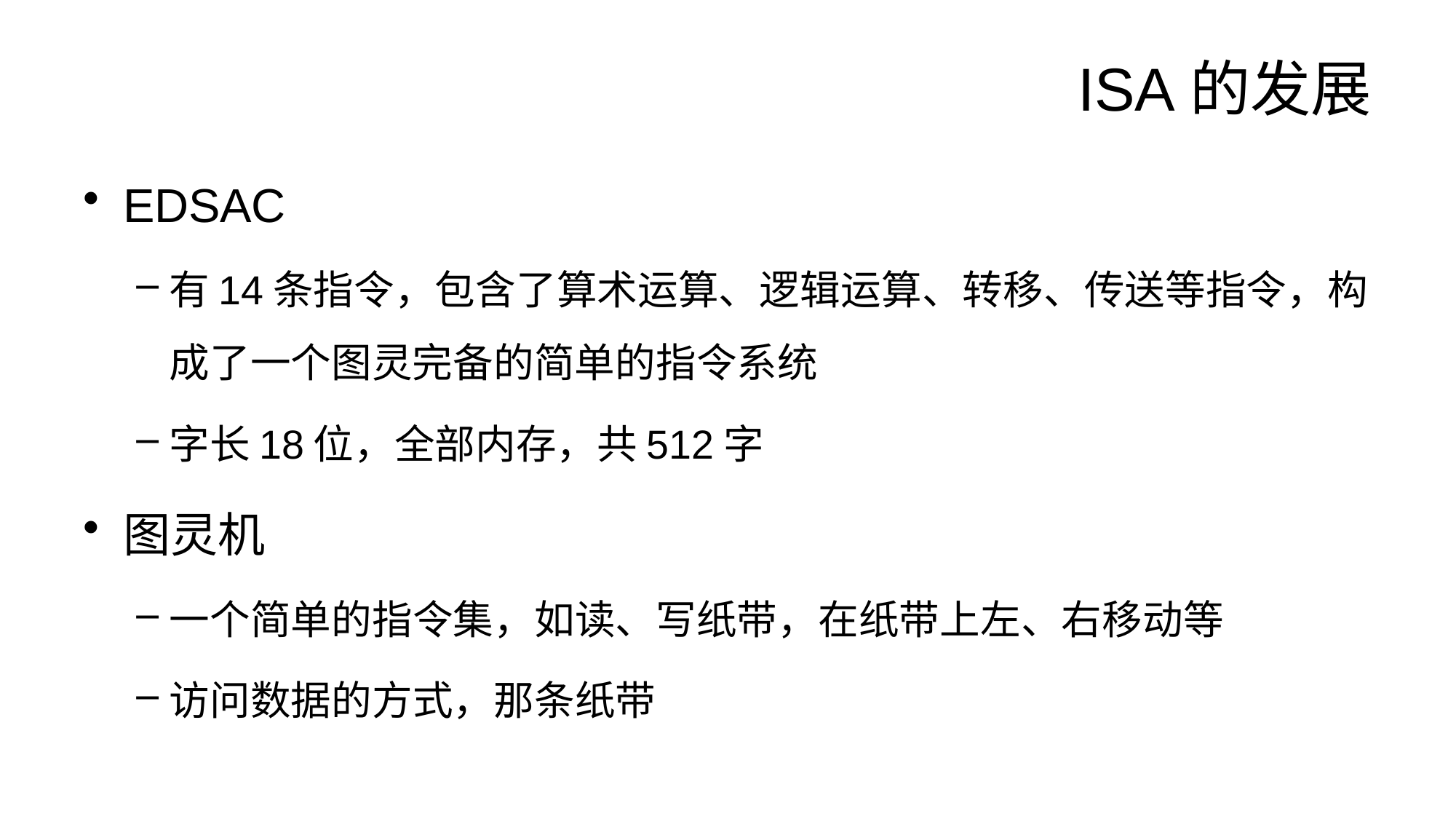

# ISA的发展
EDSAC
有14条指令，包含了算术运算、逻辑运算、转移、传送等指令，构成了一个图灵完备的简单的指令系统
字长18位，全部内存，共512字
图灵机
一个简单的指令集，如读、写纸带，在纸带上左、右移动等
访问数据的方式，那条纸带